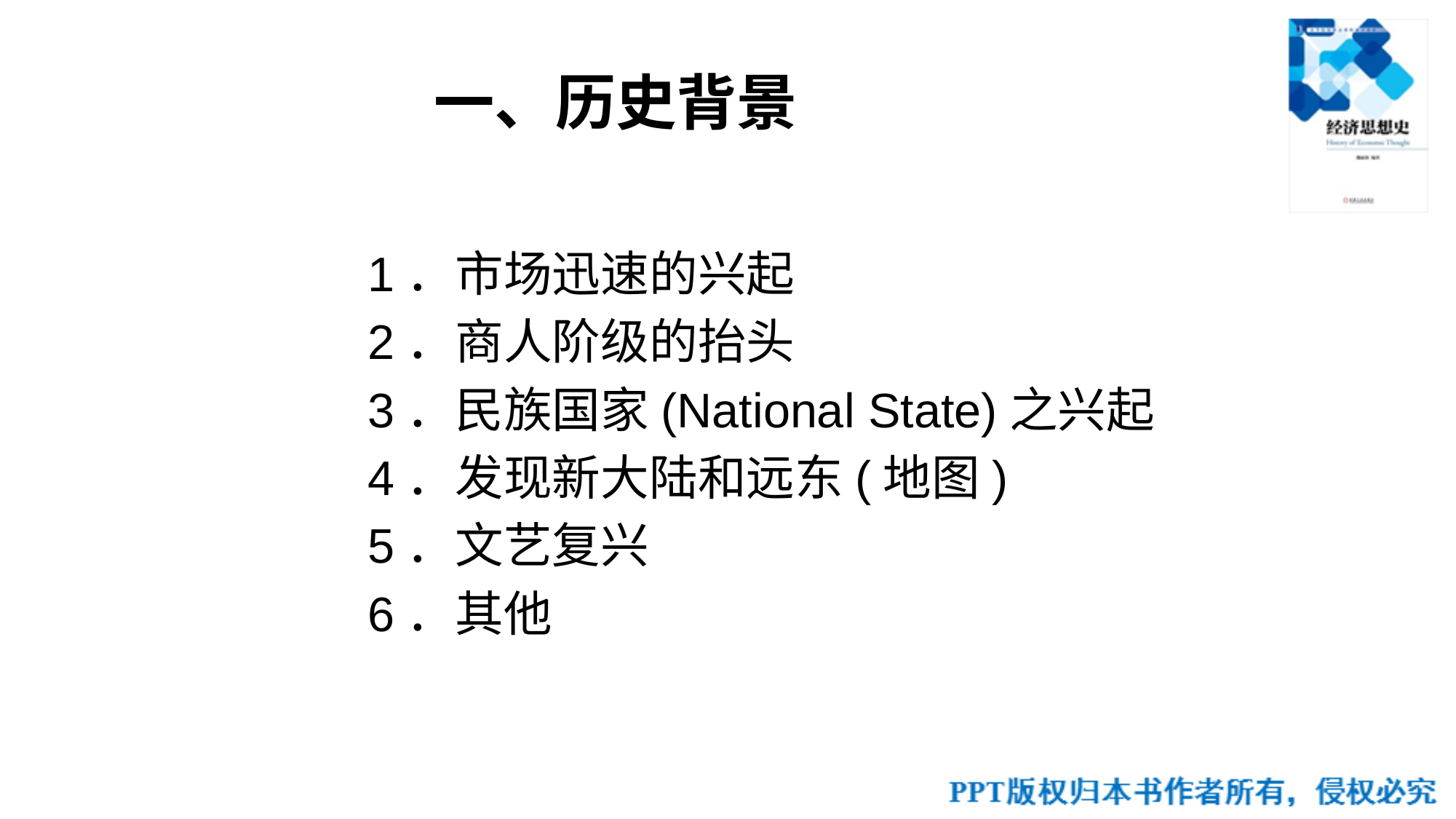

# 一、历史背景
1．市场迅速的兴起
2．商人阶级的抬头
3．民族国家(National State)之兴起
4．发现新大陆和远东(地图)
5．文艺复兴
6．其他

44